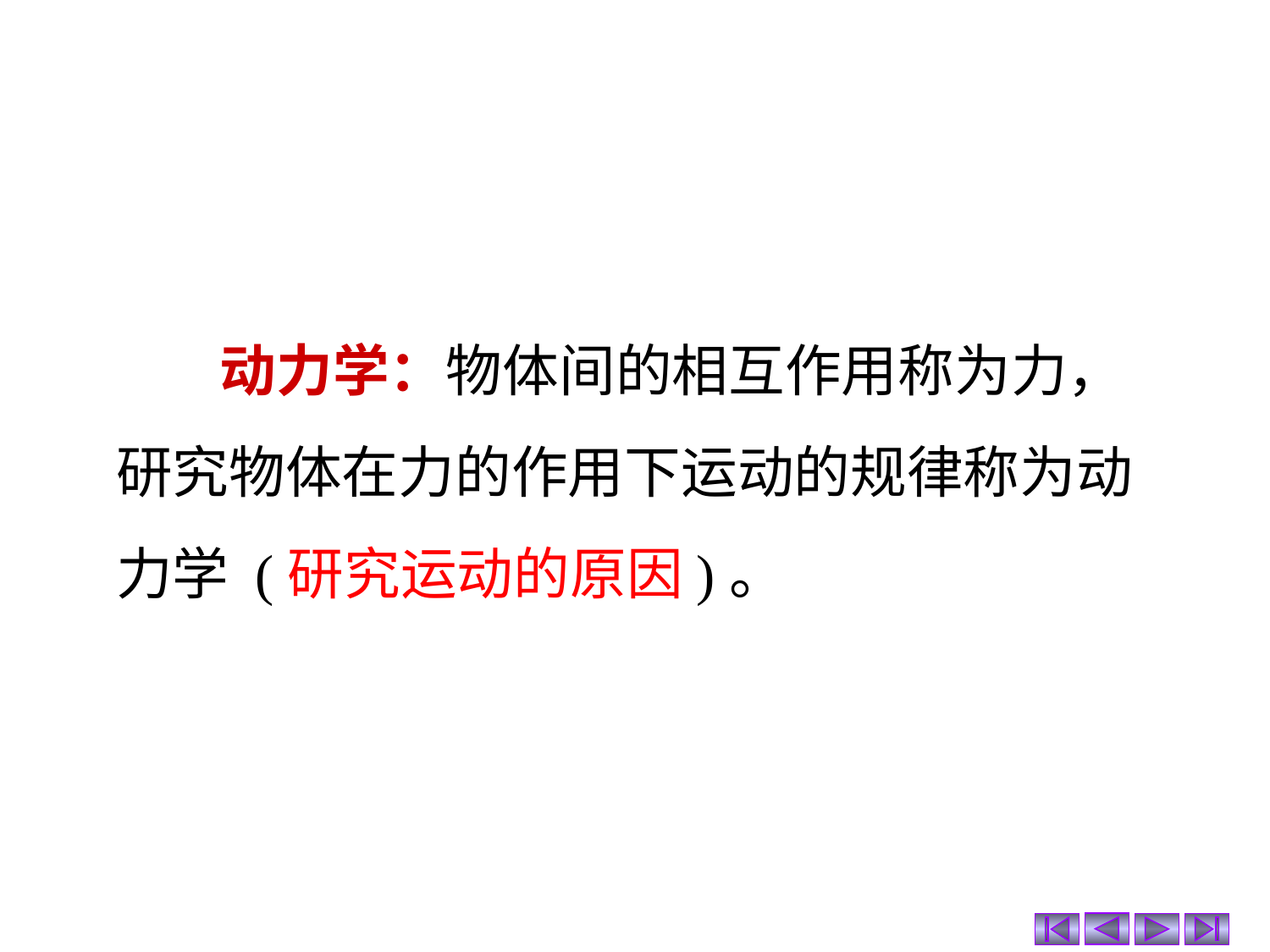

动力学：物体间的相互作用称为力，研究物体在力的作用下运动的规律称为动力学 (研究运动的原因)。
2